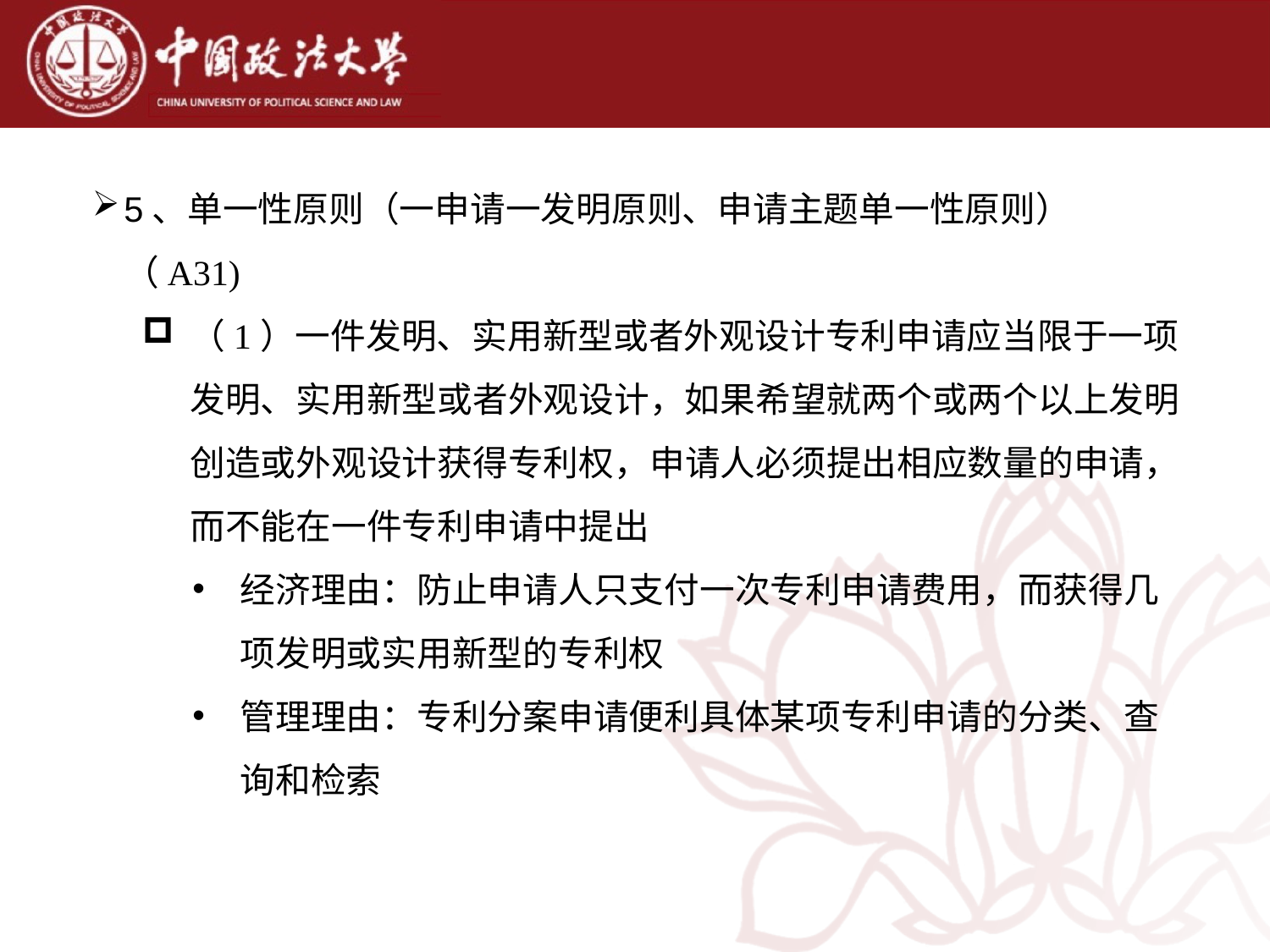

5、单一性原则（一申请一发明原则、申请主题单一性原则）（A31)
（1）一件发明、实用新型或者外观设计专利申请应当限于一项发明、实用新型或者外观设计，如果希望就两个或两个以上发明创造或外观设计获得专利权，申请人必须提出相应数量的申请，而不能在一件专利申请中提出
经济理由：防止申请人只支付一次专利申请费用，而获得几项发明或实用新型的专利权
管理理由：专利分案申请便利具体某项专利申请的分类、查询和检索